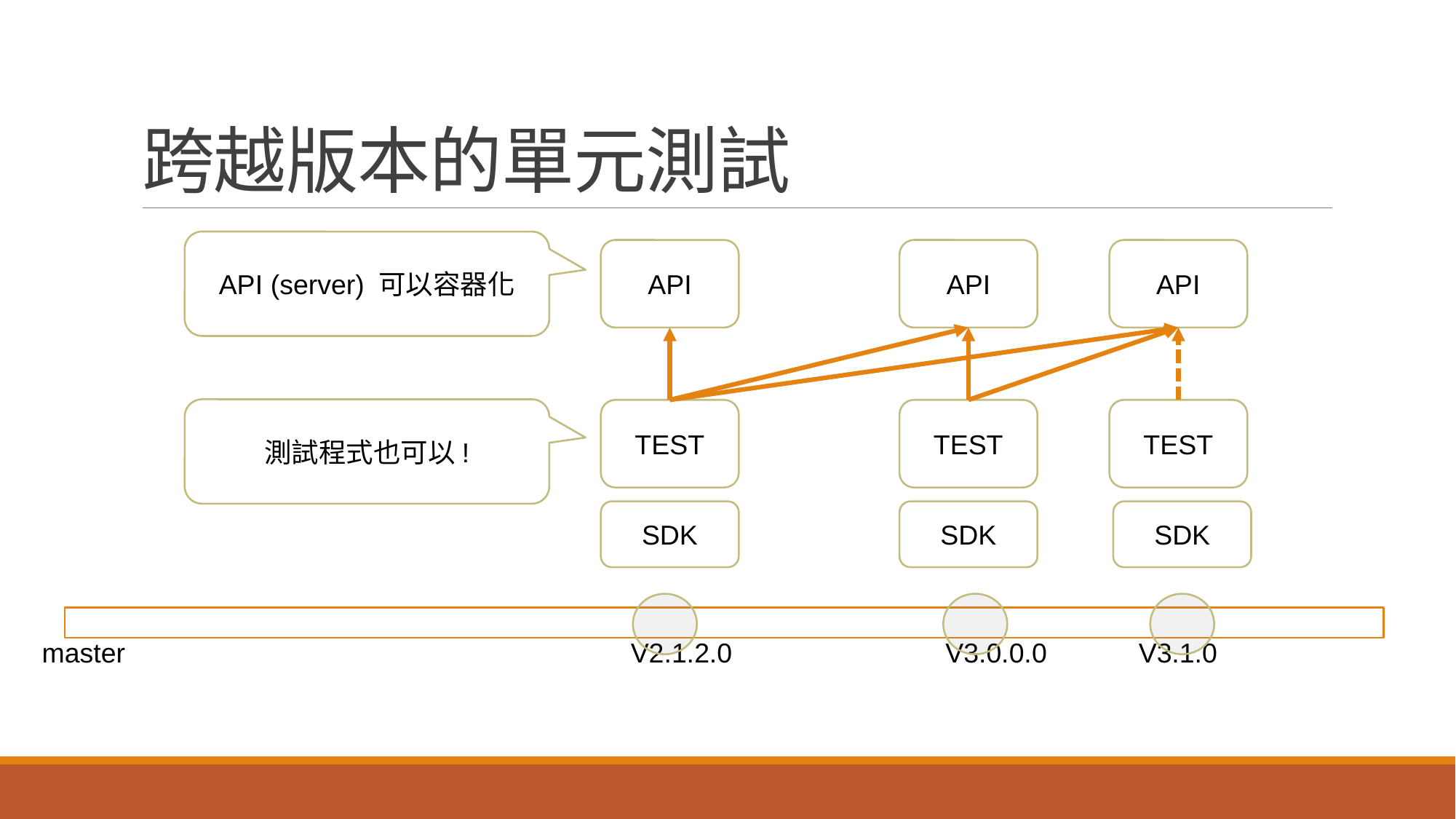

# 跨越版本的單元測試
API (server) 可以容器化
API
API
API
測試程式也可以!
TEST
TEST
TEST
SDK
SDK
SDK

master
V2.1.2.0
V3.0.0.0
V3.1.0